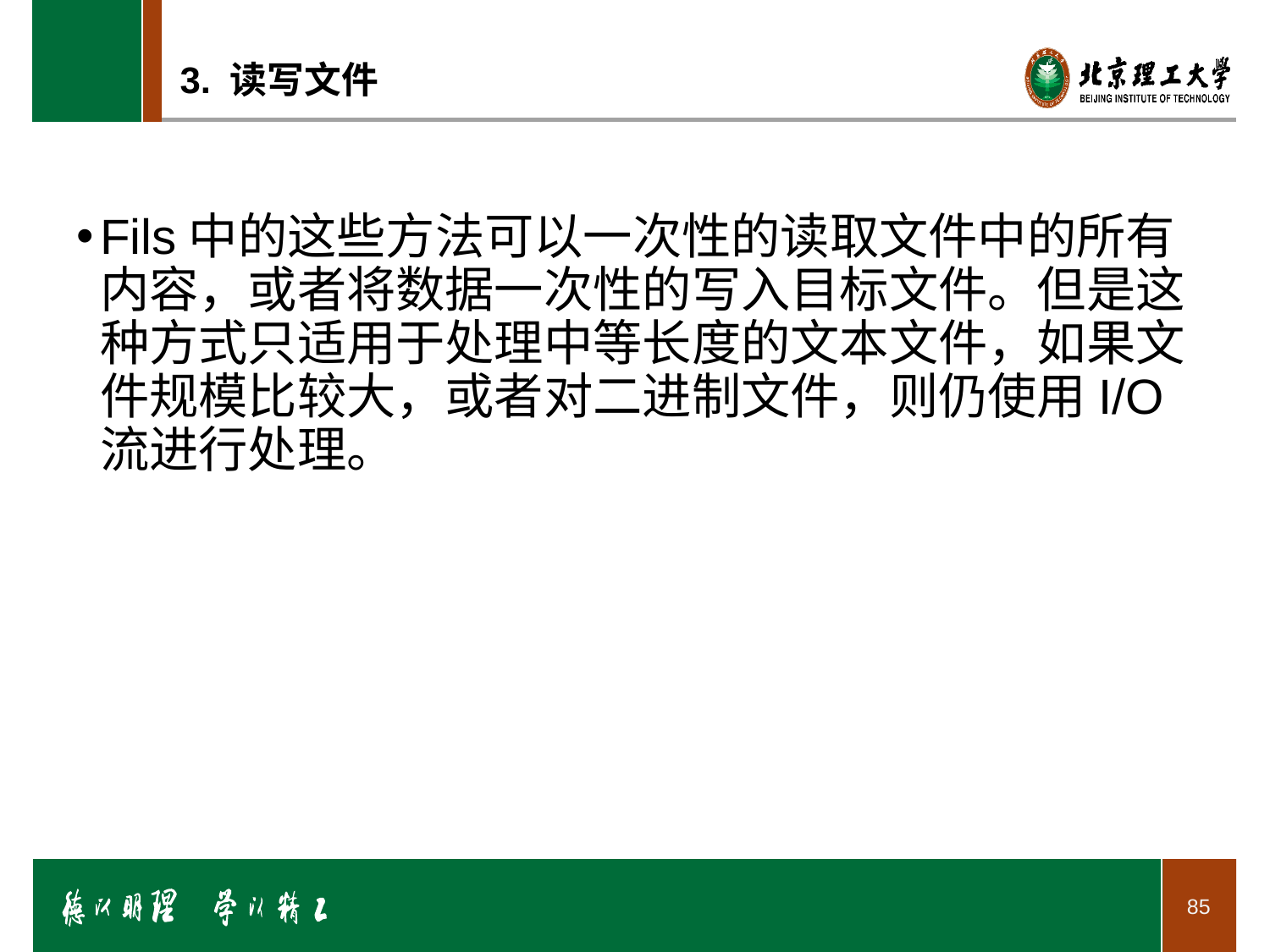

# 3. 读写文件
Fils中的这些方法可以一次性的读取文件中的所有内容，或者将数据一次性的写入目标文件。但是这种方式只适用于处理中等长度的文本文件，如果文件规模比较大，或者对二进制文件，则仍使用I/O流进行处理。